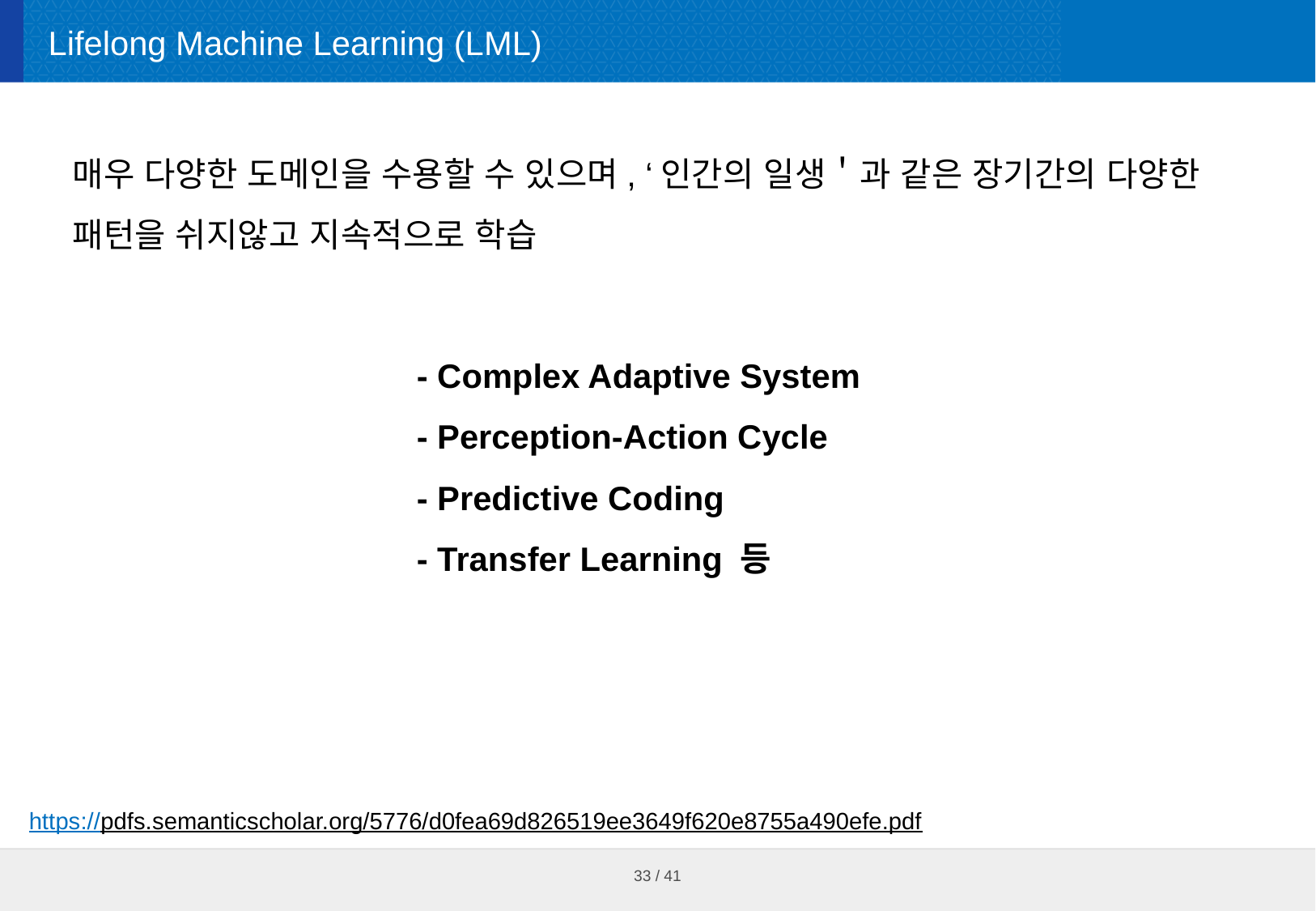

# Lifelong Machine Learning (LML)
매우 다양한 도메인을 수용할 수 있으며, ‘인간의 일생＇과 같은 장기간의 다양한 패턴을 쉬지않고 지속적으로 학습
- Complex Adaptive System
- Perception-Action Cycle
- Predictive Coding
- Transfer Learning 등
https://pdfs.semanticscholar.org/5776/d0fea69d826519ee3649f620e8755a490efe.pdf